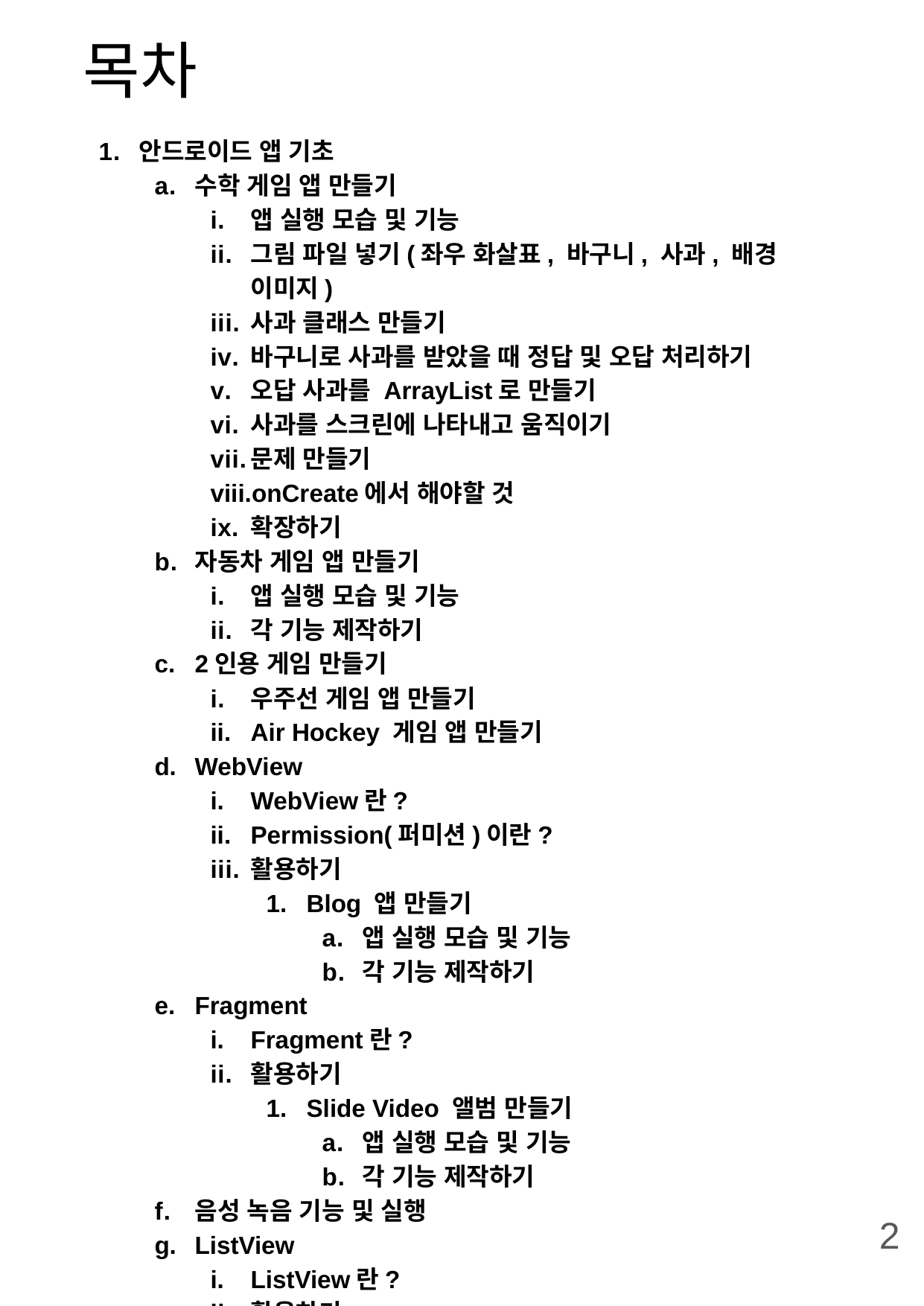

# 목차
안드로이드 앱 기초
수학 게임 앱 만들기
앱 실행 모습 및 기능
그림 파일 넣기(좌우 화살표, 바구니, 사과, 배경 이미지)
사과 클래스 만들기
바구니로 사과를 받았을 때 정답 및 오답 처리하기
오답 사과를 ArrayList로 만들기
사과를 스크린에 나타내고 움직이기
문제 만들기
onCreate에서 해야할 것
확장하기
자동차 게임 앱 만들기
앱 실행 모습 및 기능
각 기능 제작하기
2인용 게임 만들기
우주선 게임 앱 만들기
Air Hockey 게임 앱 만들기
WebView
WebView란?
Permission(퍼미션)이란?
활용하기
Blog 앱 만들기
앱 실행 모습 및 기능
각 기능 제작하기
Fragment
Fragment란?
활용하기
Slide Video 앨범 만들기
앱 실행 모습 및 기능
각 기능 제작하기
음성 녹음 기능 및 실행
ListView
ListView란?
활용하기
Music Player 만들기
앱 실행 모습 및 기능
각 기능 제작하기
2